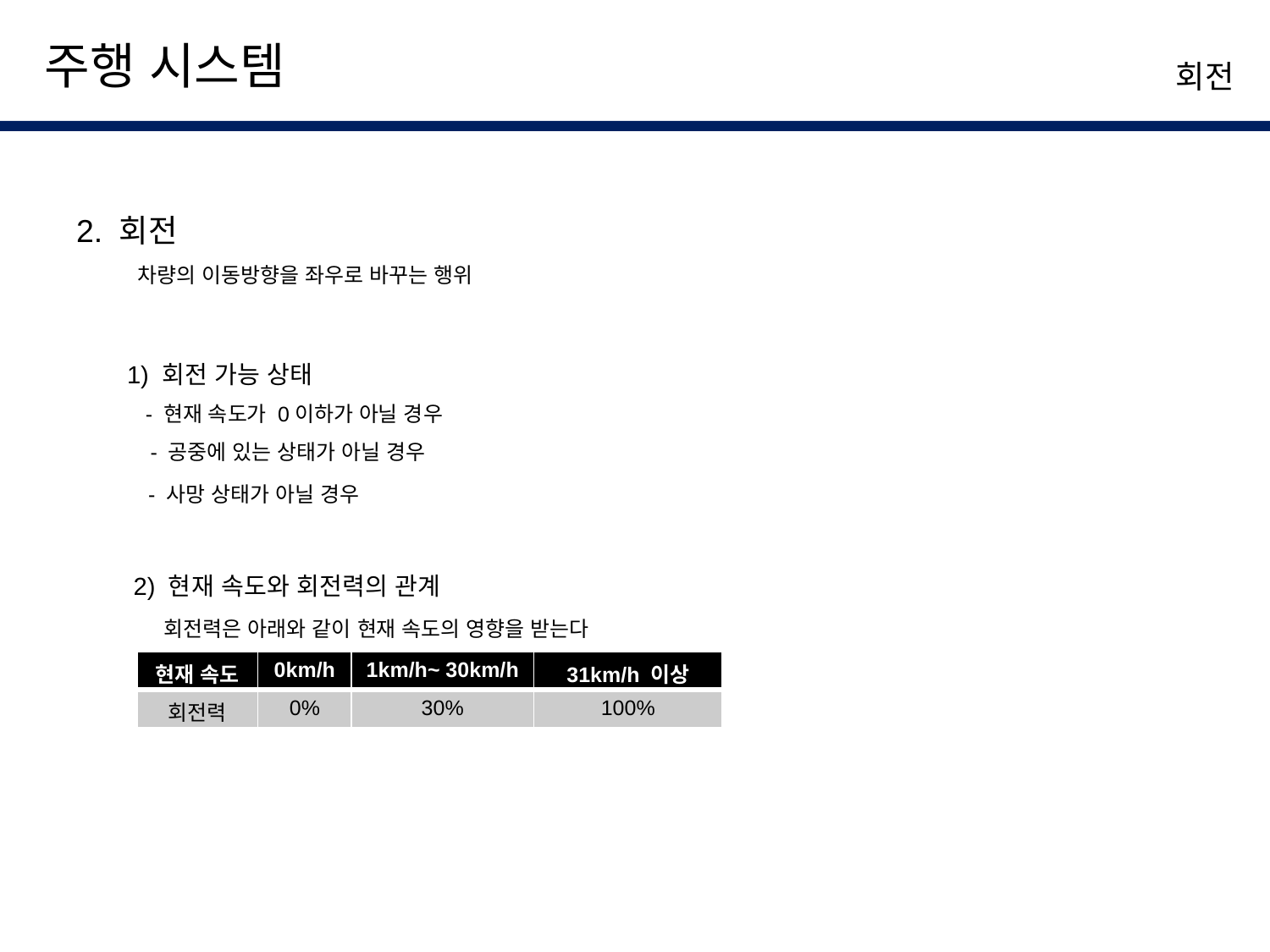

주행 시스템
회전

2. 회전
차량의 이동방향을 좌우로 바꾸는 행위
1) 회전 가능 상태
- 현재 속도가 0이하가 아닐 경우
- 공중에 있는 상태가 아닐 경우
- 사망 상태가 아닐 경우
2) 현재 속도와 회전력의 관계
회전력은 아래와 같이 현재 속도의 영향을 받는다
| 현재 속도 | 0km/h | 1km/h~ 30km/h | 31km/h 이상 |
| --- | --- | --- | --- |
| 회전력 | 0% | 30% | 100% |